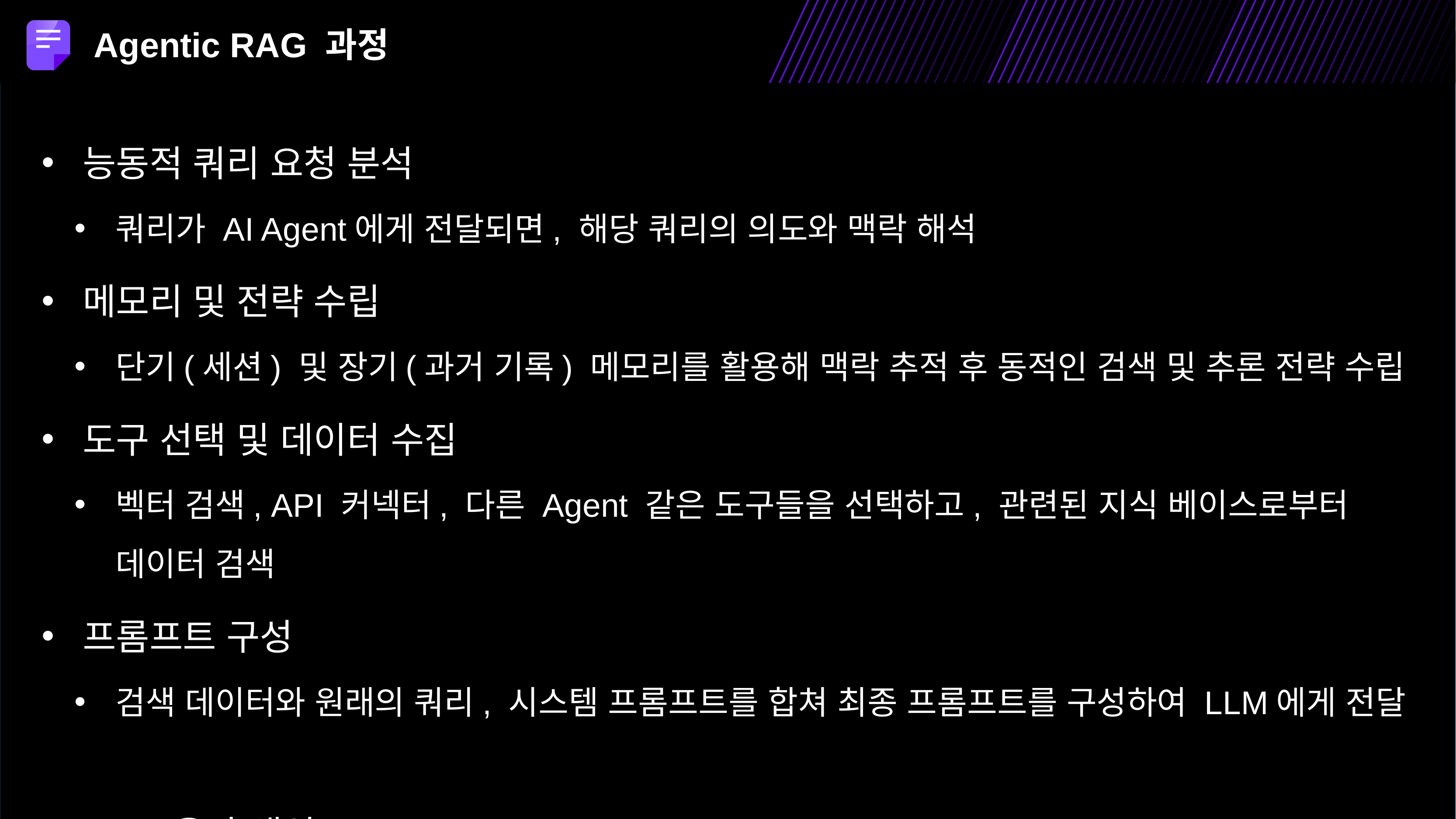

Agentic RAG 과정
능동적 쿼리 요청 분석
쿼리가 AI Agent에게 전달되면, 해당 쿼리의 의도와 맥락 해석
메모리 및 전략 수립
단기(세션) 및 장기(과거 기록) 메모리를 활용해 맥락 추적 후 동적인 검색 및 추론 전략 수립
도구 선택 및 데이터 수집
벡터 검색, API 커넥터, 다른 Agent 같은 도구들을 선택하고, 관련된 지식 베이스로부터 데이터 검색
프롬프트 구성
검색 데이터와 원래의 쿼리, 시스템 프롬프트를 합쳐 최종 프롬프트를 구성하여 LLM에게 전달
LLM 응답 생성
LLM은 최적화되고 맥락이 부여된 프롬프트를 처리하여, 신뢰도 높은 응답을 생성